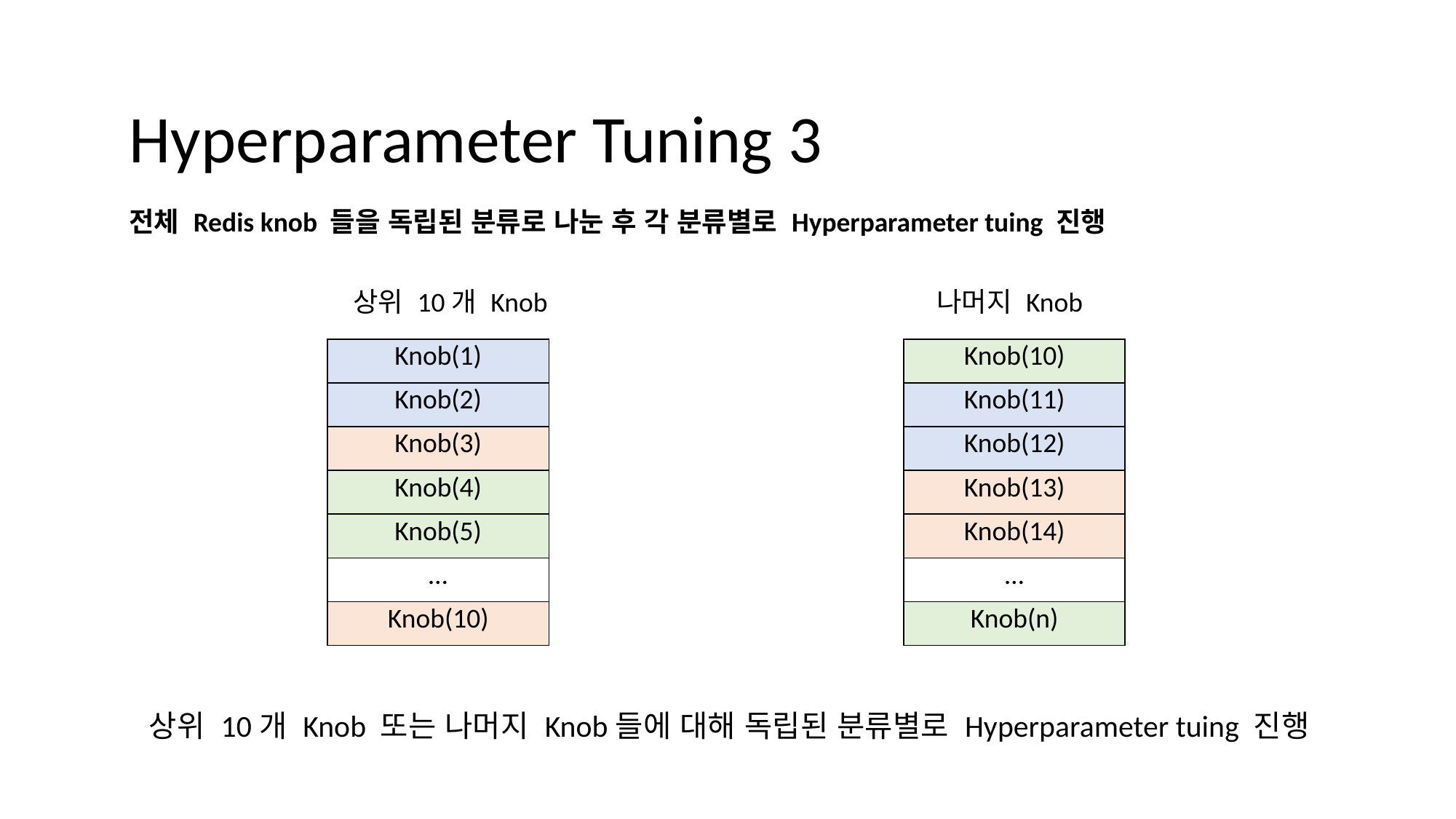

#
Hyperparameter Tuning 3
전체 Redis knob 들을 독립된 분류로 나눈 후 각 분류별로 Hyperparameter tuing 진행
상위 10개 Knob
나머지 Knob
| Knob(1) |
| --- |
| Knob(2) |
| Knob(3) |
| Knob(4) |
| Knob(5) |
| … |
| Knob(10) |
| Knob(10) |
| --- |
| Knob(11) |
| Knob(12) |
| Knob(13) |
| Knob(14) |
| … |
| Knob(n) |
상위 10개 Knob 또는 나머지 Knob들에 대해 독립된 분류별로 Hyperparameter tuing 진행